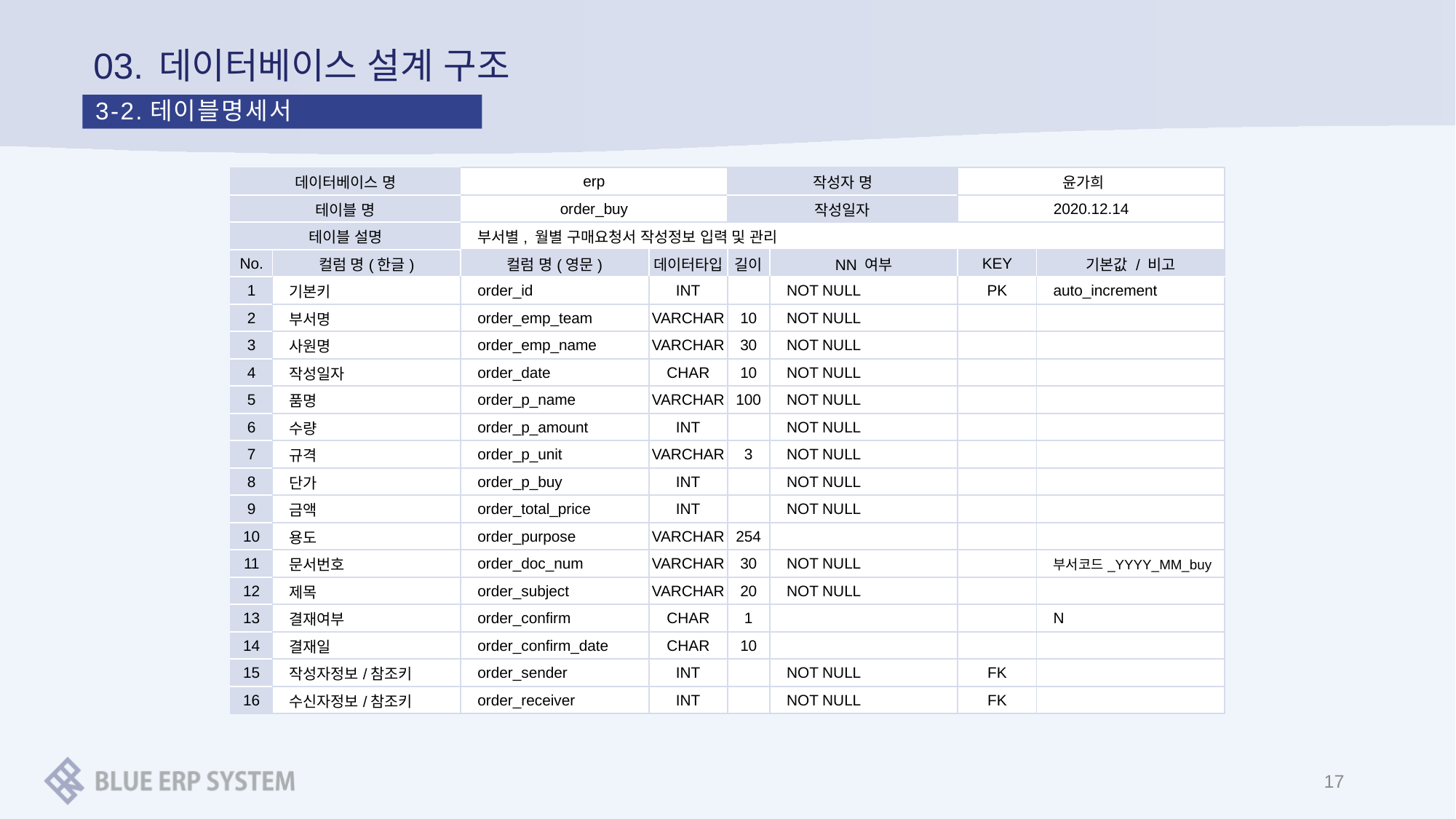

# 03. 데이터베이스 설계 구조
3-2.테이블명세서
| 데이터베이스 명 |  | erp |  | 작성자 명 |  | 윤가희 |  |
| --- | --- | --- | --- | --- | --- | --- | --- |
| 테이블 명 |  | order\_buy |  | 작성일자 |  | 2020.12.14 |  |
| 테이블 설명 |  | 부서별, 월별 구매요청서 작성정보 입력 및 관리 |  |  |  |  |  |
| No. | 컬럼 명(한글) | 컬럼 명(영문) | 데이터타입 | 길이 | NN 여부 | KEY | 기본값 / 비고 |
| 1 | 기본키 | order\_id | INT |  | NOT NULL | PK | auto\_increment |
| 2 | 부서명 | order\_emp\_team | VARCHAR | 10 | NOT NULL |  |  |
| 3 | 사원명 | order\_emp\_name | VARCHAR | 30 | NOT NULL |  |  |
| 4 | 작성일자 | order\_date | CHAR | 10 | NOT NULL |  |  |
| 5 | 품명 | order\_p\_name | VARCHAR | 100 | NOT NULL |  |  |
| 6 | 수량 | order\_p\_amount | INT |  | NOT NULL |  |  |
| 7 | 규격 | order\_p\_unit | VARCHAR | 3 | NOT NULL |  |  |
| 8 | 단가 | order\_p\_buy | INT |  | NOT NULL |  |  |
| 9 | 금액 | order\_total\_price | INT |  | NOT NULL |  |  |
| 10 | 용도 | order\_purpose | VARCHAR | 254 |  |  |  |
| 11 | 문서번호 | order\_doc\_num | VARCHAR | 30 | NOT NULL |  | 부서코드\_YYYY\_MM\_buy |
| 12 | 제목 | order\_subject | VARCHAR | 20 | NOT NULL |  |  |
| 13 | 결재여부 | order\_confirm | CHAR | 1 |  |  | N |
| 14 | 결재일 | order\_confirm\_date | CHAR | 10 |  |  |  |
| 15 | 작성자정보/참조키 | order\_sender | INT |  | NOT NULL | FK |  |
| 16 | 수신자정보/참조키 | order\_receiver | INT |  | NOT NULL | FK |  |
17